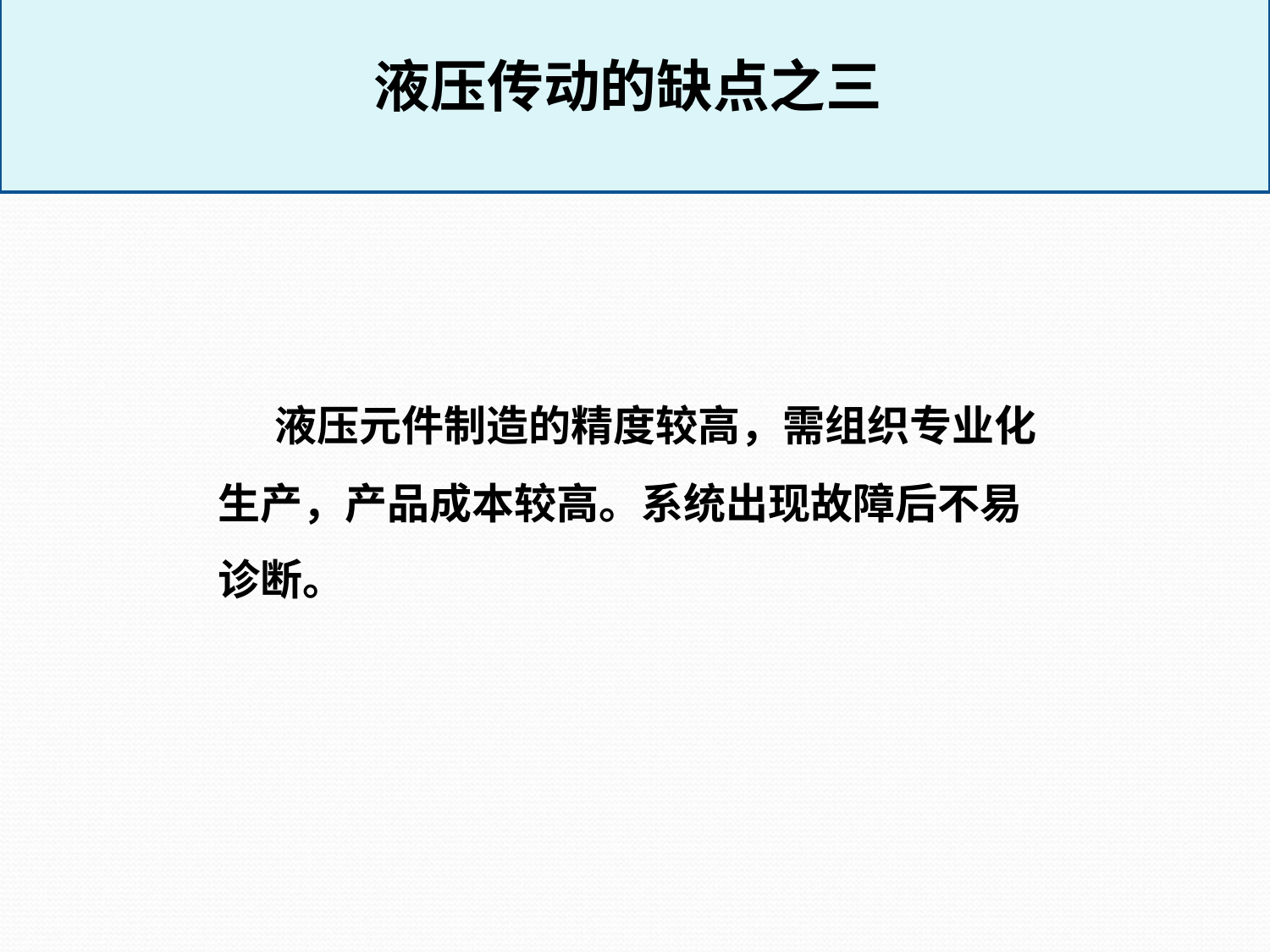

液压传动的缺点之三
    液压元件制造的精度较高，需组织专业化生产，产品成本较高。系统出现故障后不易诊断。